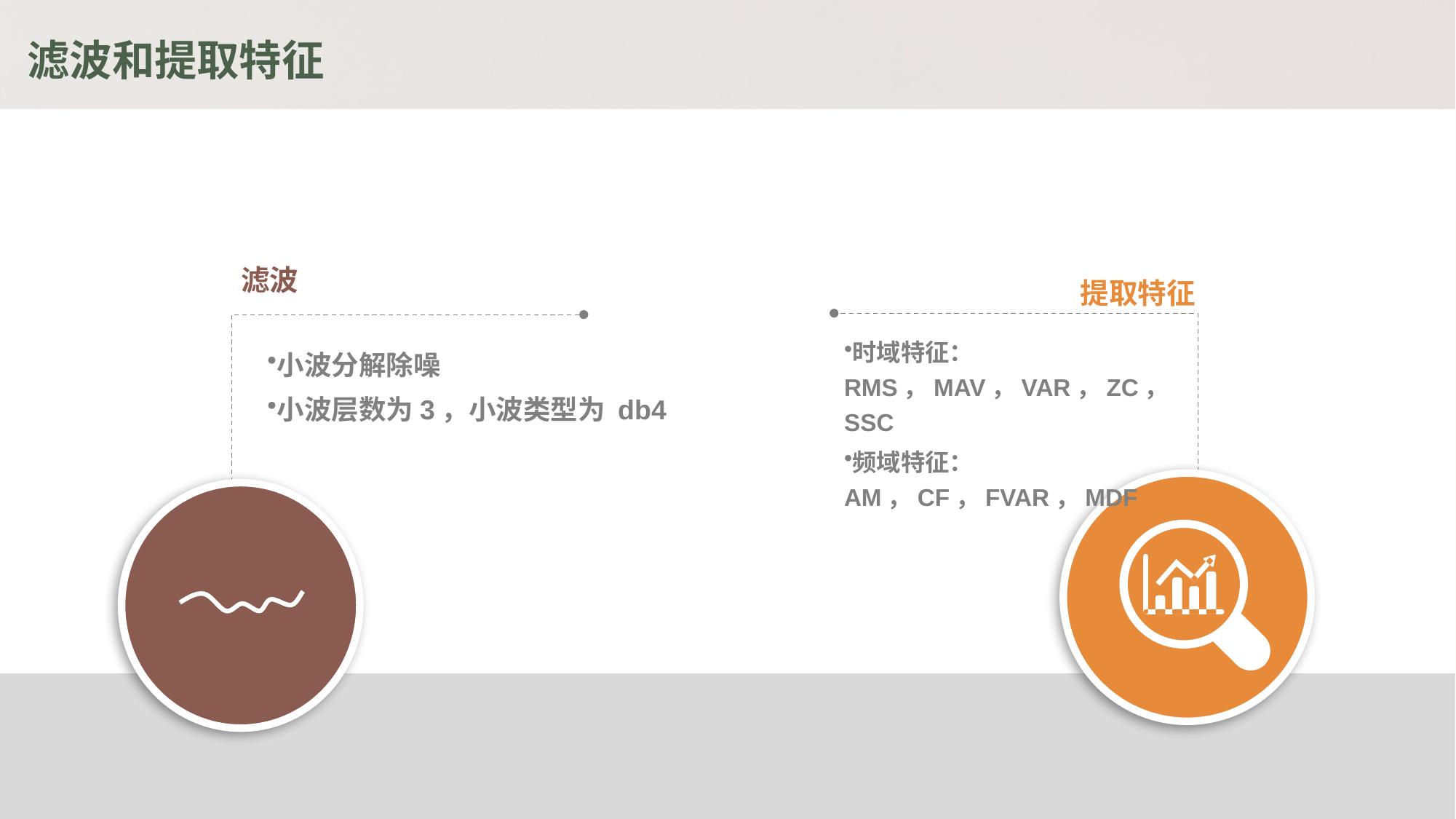

# 滤波和提取特征
滤波
提取特征

时域特征：RMS，MAV，VAR，ZC，SSC
频域特征：AM，CF，FVAR，MDF
小波分解除噪
小波层数为3，小波类型为 db4